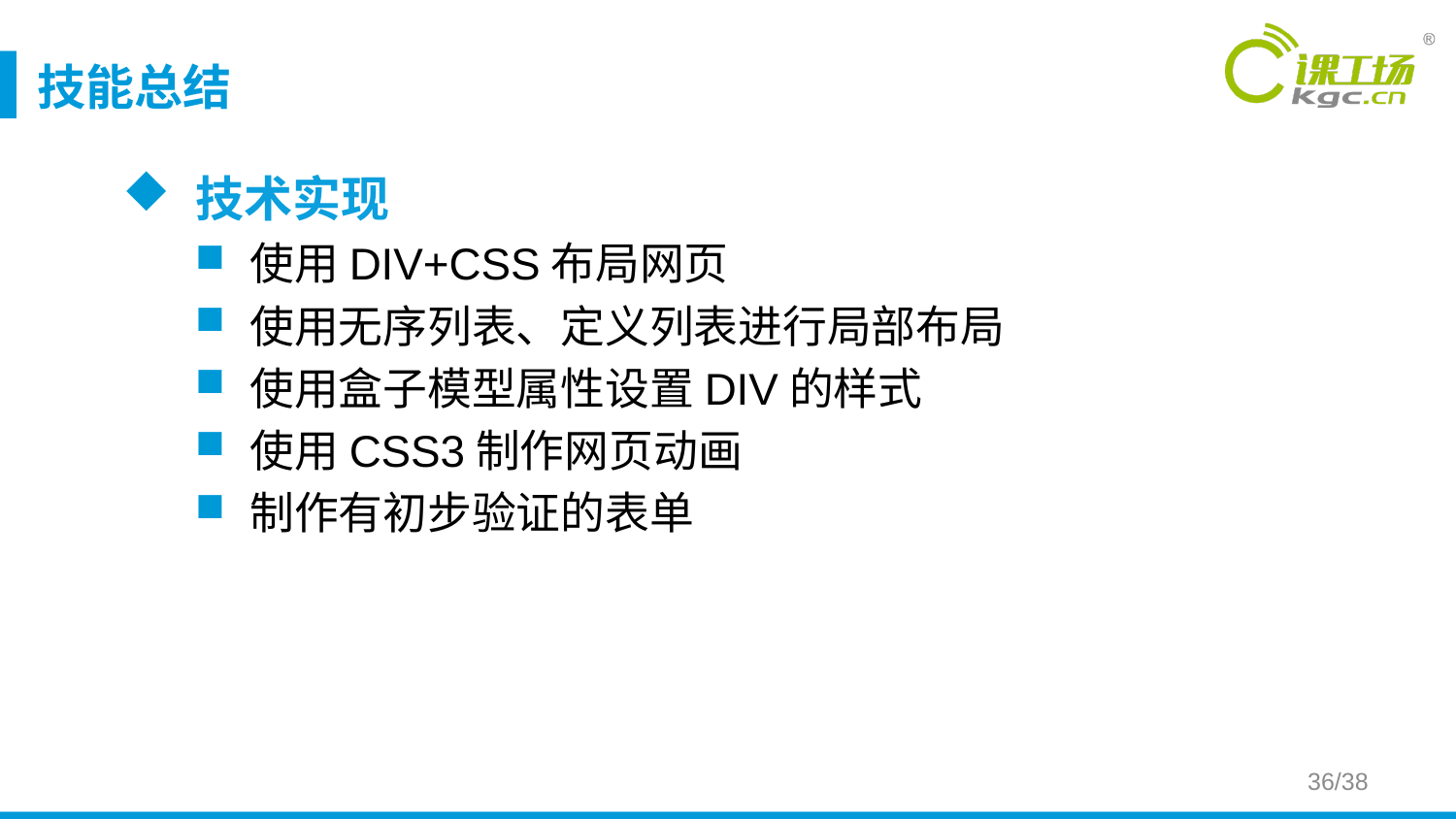

# 技能总结
技术实现
使用DIV+CSS布局网页
使用无序列表、定义列表进行局部布局
使用盒子模型属性设置DIV的样式
使用CSS3制作网页动画
制作有初步验证的表单
36/38